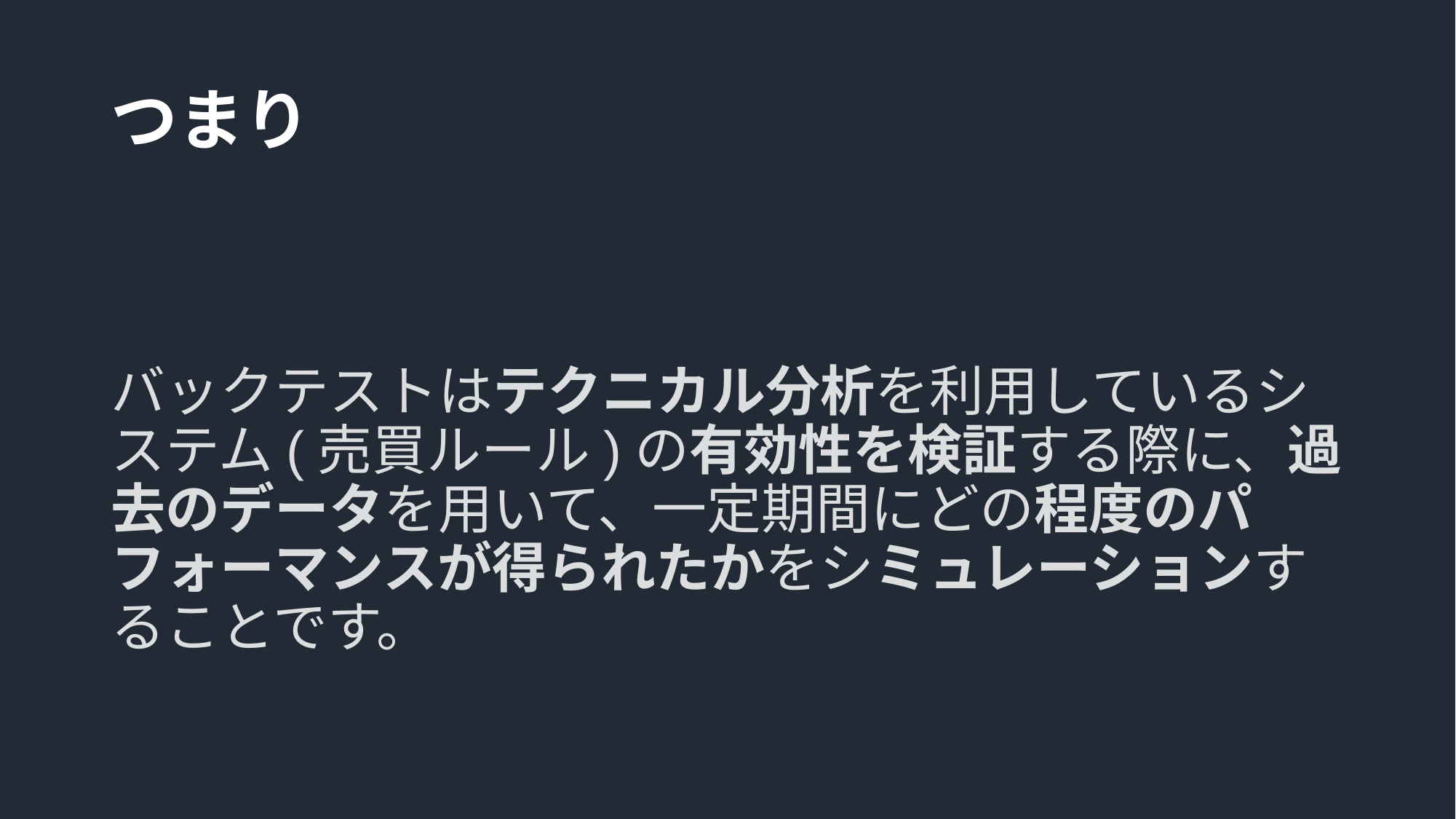

# つまり

バックテストはテクニカル分析を利用しているシステム(売買ルール)の有効性を検証する際に、過去のデータを用いて、一定期間にどの程度のパフォーマンスが得られたかをシミュレーションすることです。